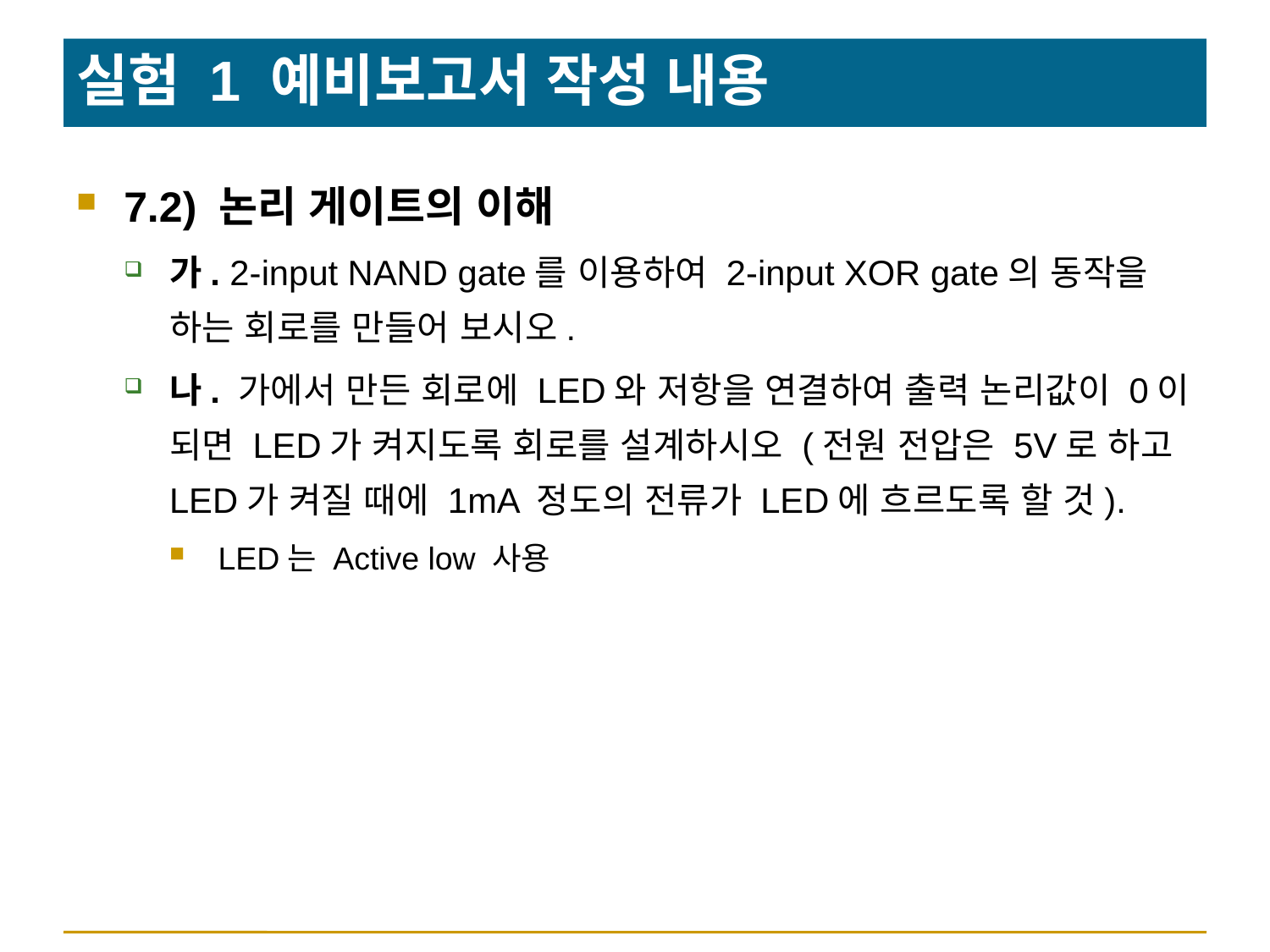

# 실험 1 예비보고서 작성 내용
7.2) 논리 게이트의 이해
가. 2-input NAND gate를 이용하여 2-input XOR gate의 동작을 하는 회로를 만들어 보시오.
나. 가에서 만든 회로에 LED와 저항을 연결하여 출력 논리값이 0이 되면 LED가 켜지도록 회로를 설계하시오 (전원 전압은 5V로 하고 LED가 켜질 때에 1mA 정도의 전류가 LED에 흐르도록 할 것).
LED는 Active low 사용